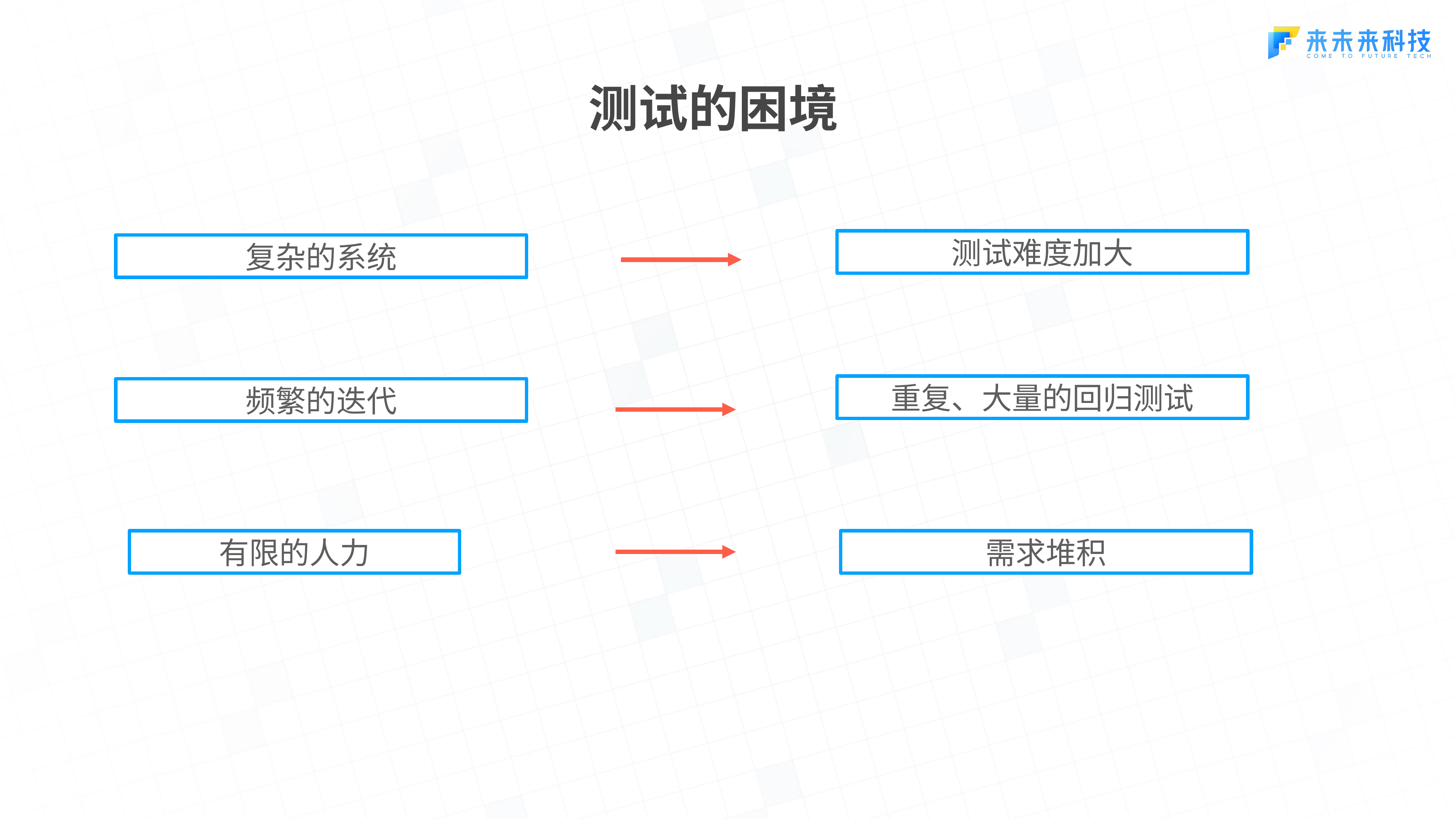

测试的困境
测试难度加大
复杂的系统
重复、大量的回归测试
频繁的迭代
有限的人力
需求堆积